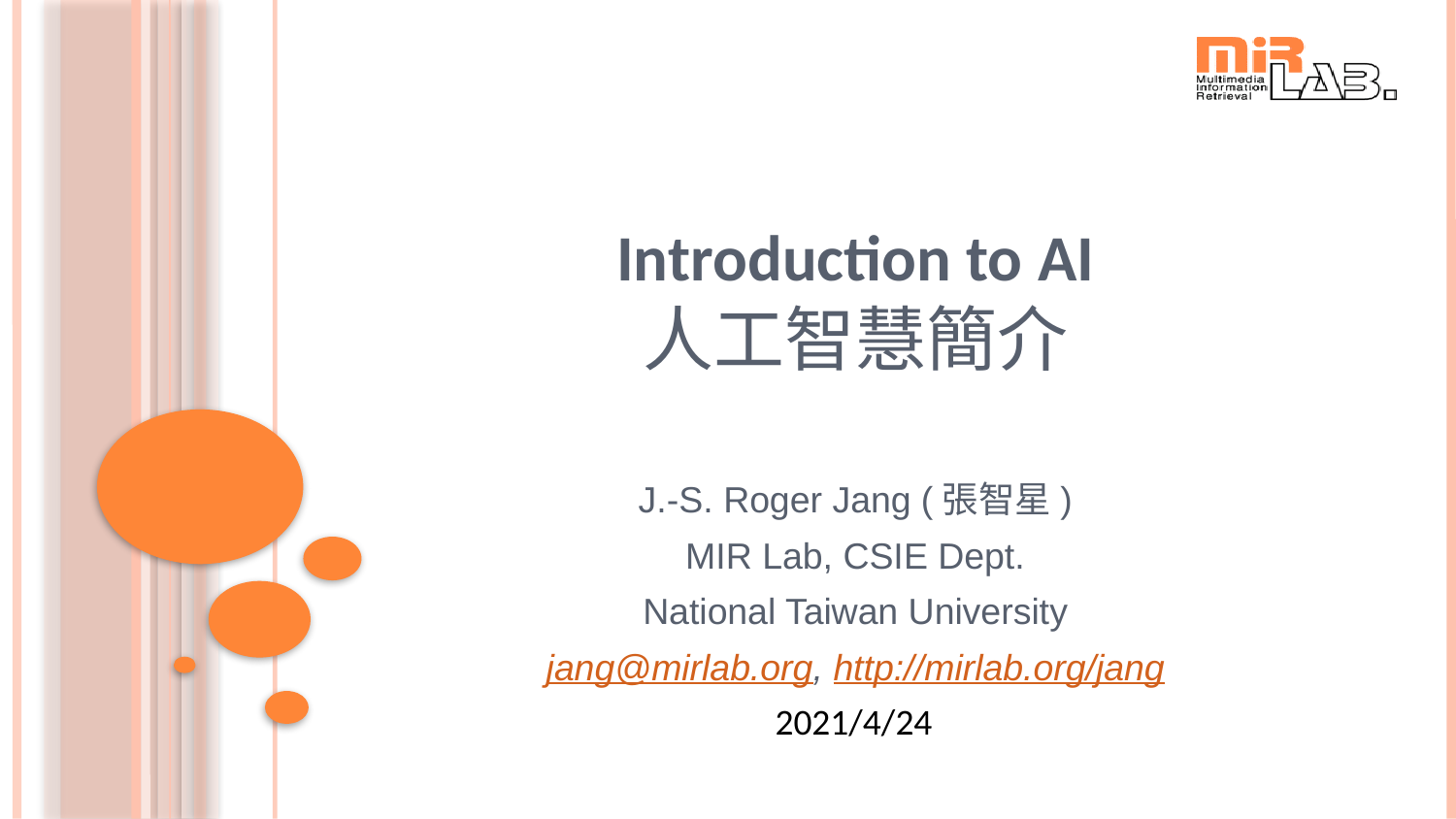

# Introduction to AI 人工智慧簡介
J.-S. Roger Jang (張智星)
MIR Lab, CSIE Dept.
National Taiwan University
jang@mirlab.org, http://mirlab.org/jang

2021/4/24